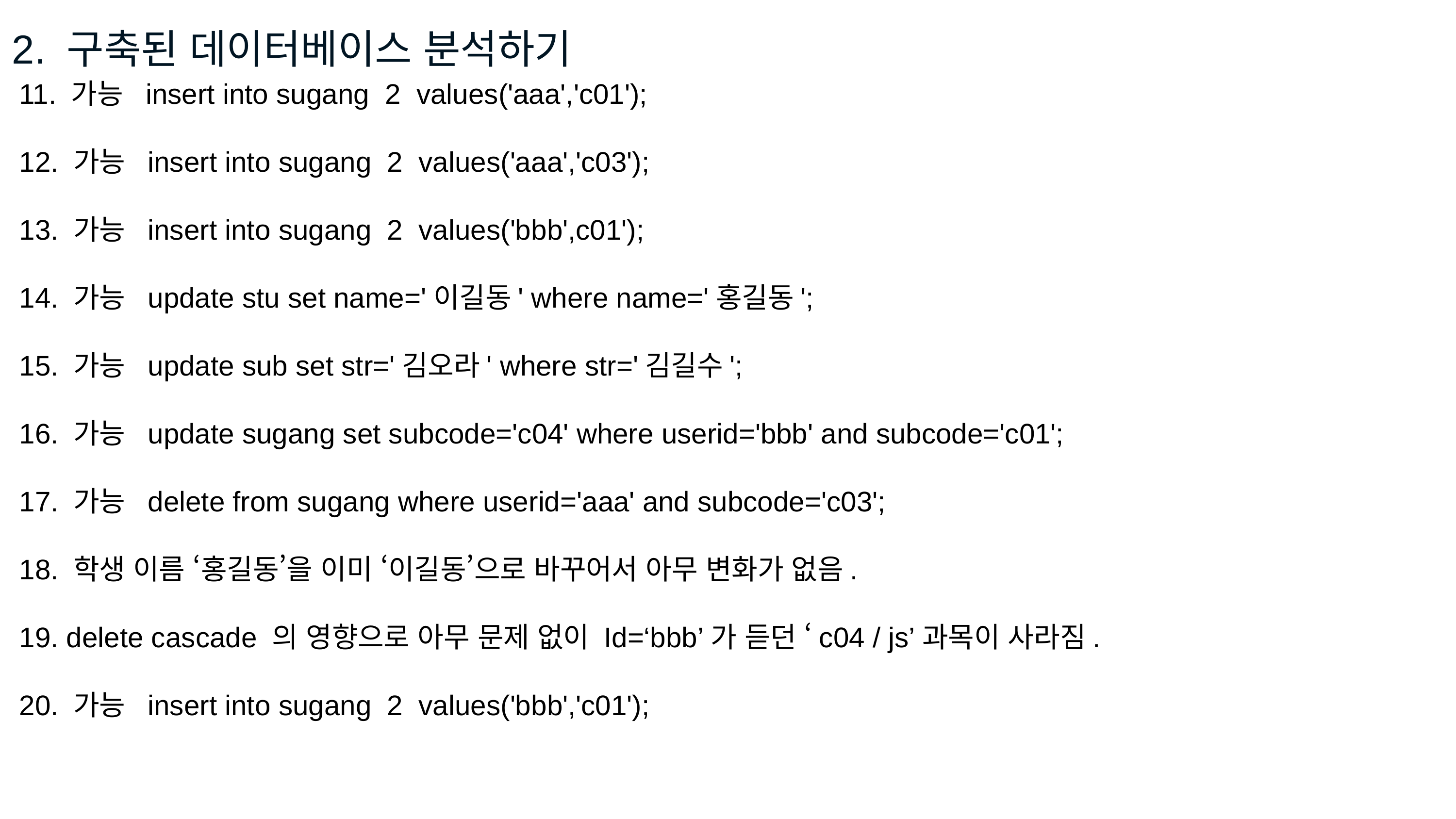

2. 구축된 데이터베이스 분석하기
11. 가능  insert into sugang  2  values('aaa','c01');

12. 가능  insert into sugang  2  values('aaa','c03');

13. 가능  insert into sugang  2  values('bbb',c01');

14. 가능  update stu set name='이길동' where name='홍길동';

15. 가능  update sub set str='김오라' where str='김길수';

16. 가능  update sugang set subcode='c04' where userid='bbb' and subcode='c01';

17. 가능  delete from sugang where userid='aaa' and subcode='c03';

18. 학생 이름 ‘홍길동’을 이미 ‘이길동’으로 바꾸어서 아무 변화가 없음.

19. delete cascade 의 영향으로 아무 문제 없이 Id=‘bbb’가 듣던 ‘c04 / js’과목이 사라짐.

20. 가능  insert into sugang  2  values('bbb','c01');